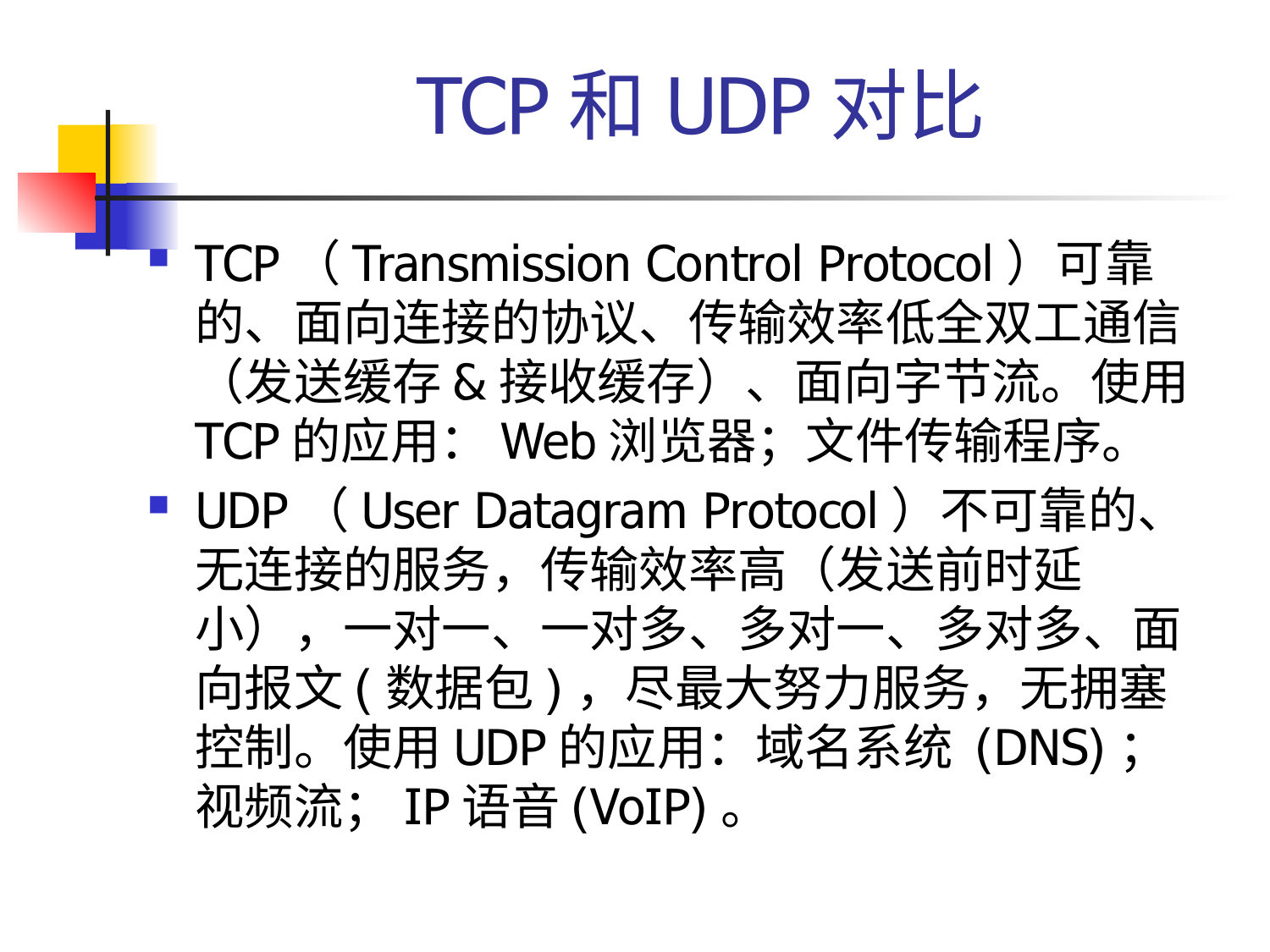

# TCP和UDP对比
TCP（Transmission Control Protocol）可靠的、面向连接的协议、传输效率低全双工通信（发送缓存&接收缓存）、面向字节流。使用TCP的应用：Web浏览器；文件传输程序。
UDP（User Datagram Protocol）不可靠的、无连接的服务，传输效率高（发送前时延小），一对一、一对多、多对一、多对多、面向报文(数据包)，尽最大努力服务，无拥塞控制。使用UDP的应用：域名系统 (DNS)；视频流；IP语音(VoIP)。